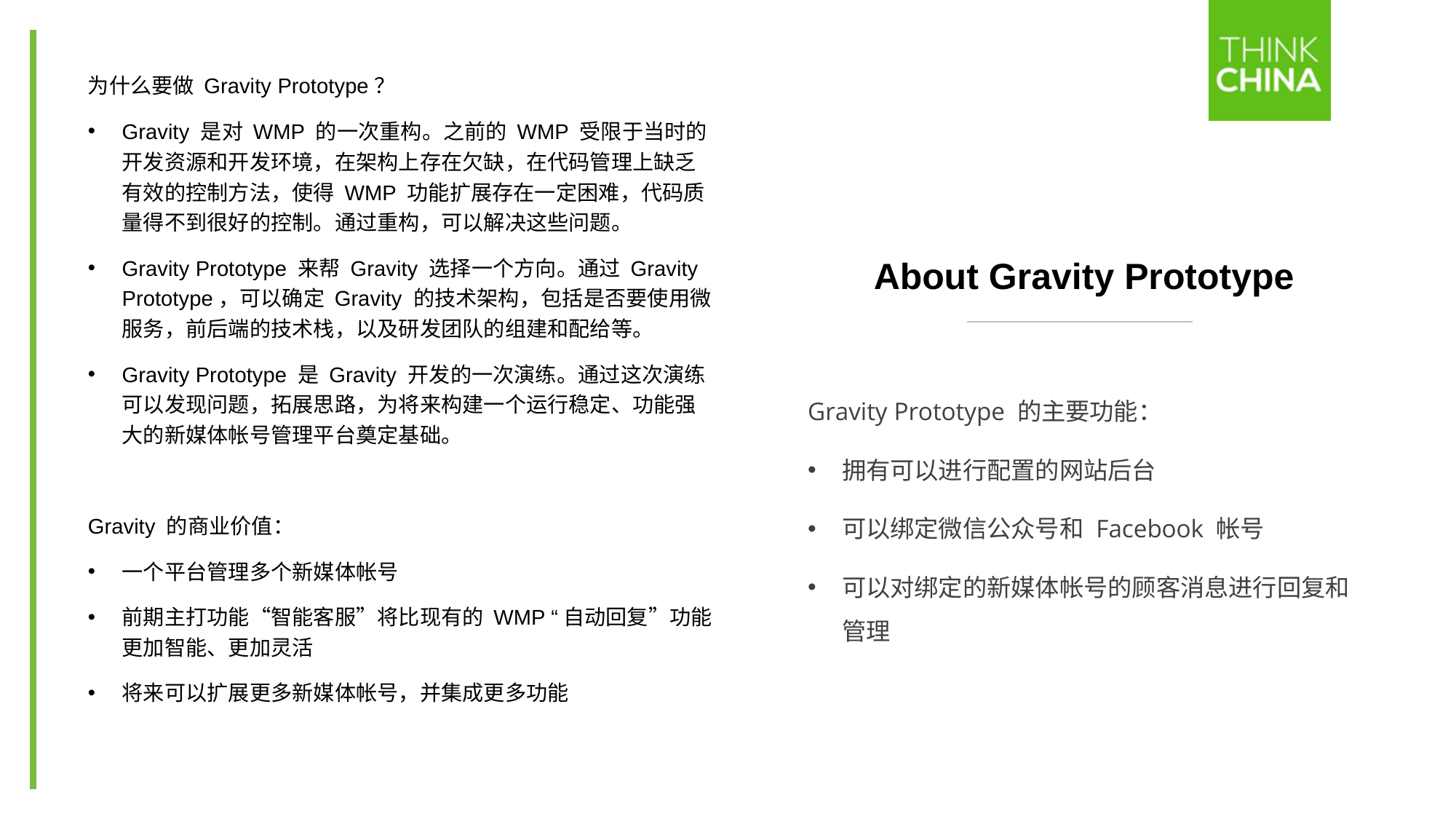

为什么要做 Gravity Prototype？
Gravity 是对 WMP 的一次重构。之前的 WMP 受限于当时的开发资源和开发环境，在架构上存在欠缺，在代码管理上缺乏有效的控制方法，使得 WMP 功能扩展存在一定困难，代码质量得不到很好的控制。通过重构，可以解决这些问题。
Gravity Prototype 来帮 Gravity 选择一个方向。通过 Gravity Prototype，可以确定 Gravity 的技术架构，包括是否要使用微服务，前后端的技术栈，以及研发团队的组建和配给等。
Gravity Prototype 是 Gravity 开发的一次演练。通过这次演练可以发现问题，拓展思路，为将来构建一个运行稳定、功能强大的新媒体帐号管理平台奠定基础。

Gravity 的商业价值：
一个平台管理多个新媒体帐号
前期主打功能“智能客服”将比现有的 WMP “自动回复”功能更加智能、更加灵活
将来可以扩展更多新媒体帐号，并集成更多功能

# About Gravity Prototype
Gravity Prototype 的主要功能：
拥有可以进行配置的网站后台
可以绑定微信公众号和 Facebook 帐号
可以对绑定的新媒体帐号的顾客消息进行回复和管理